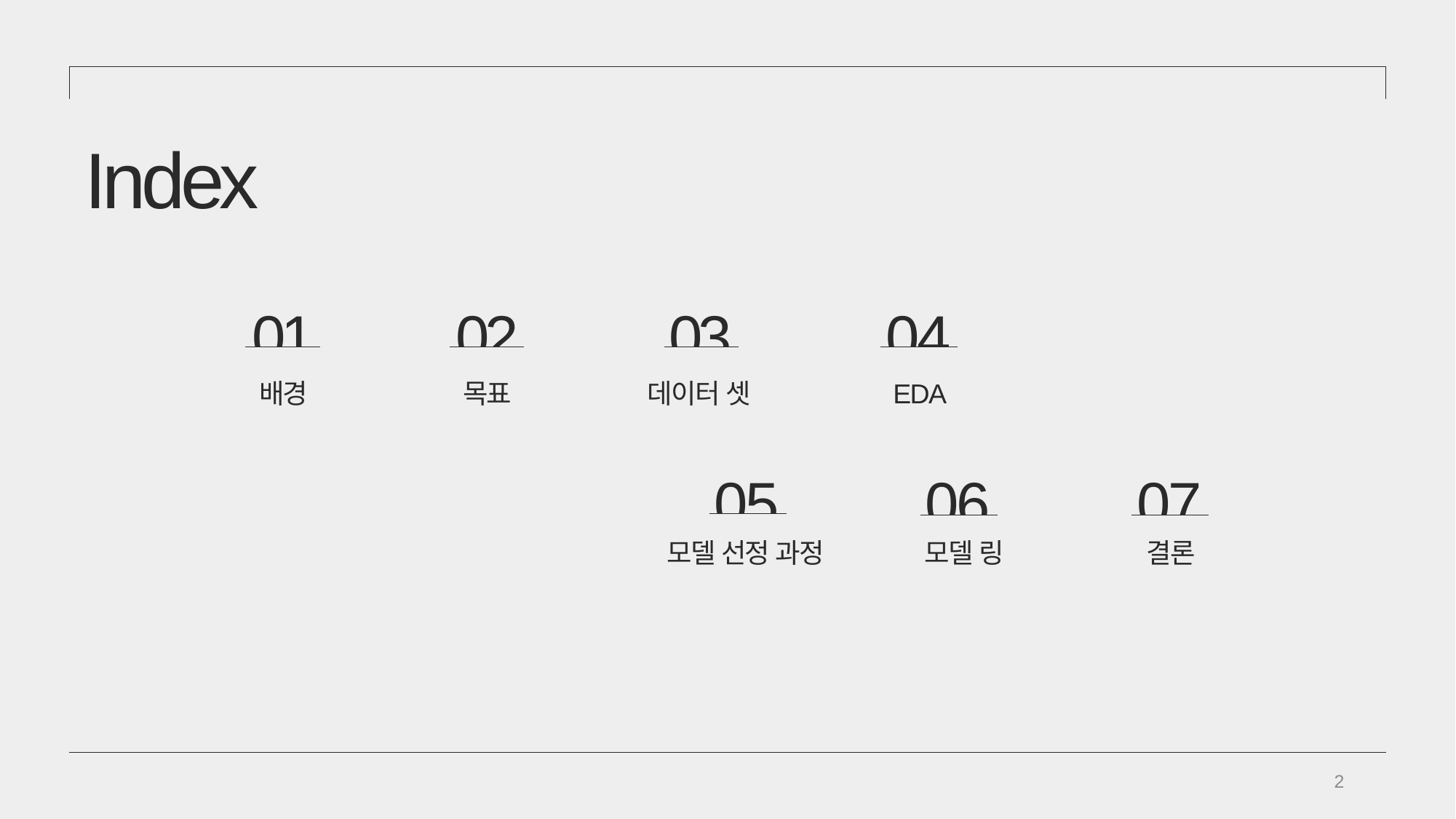

Index
01

02

03

04

배경
목표
데이터 셋
EDA
05

06

07

모델 선정 과정
모델 링
결론
2